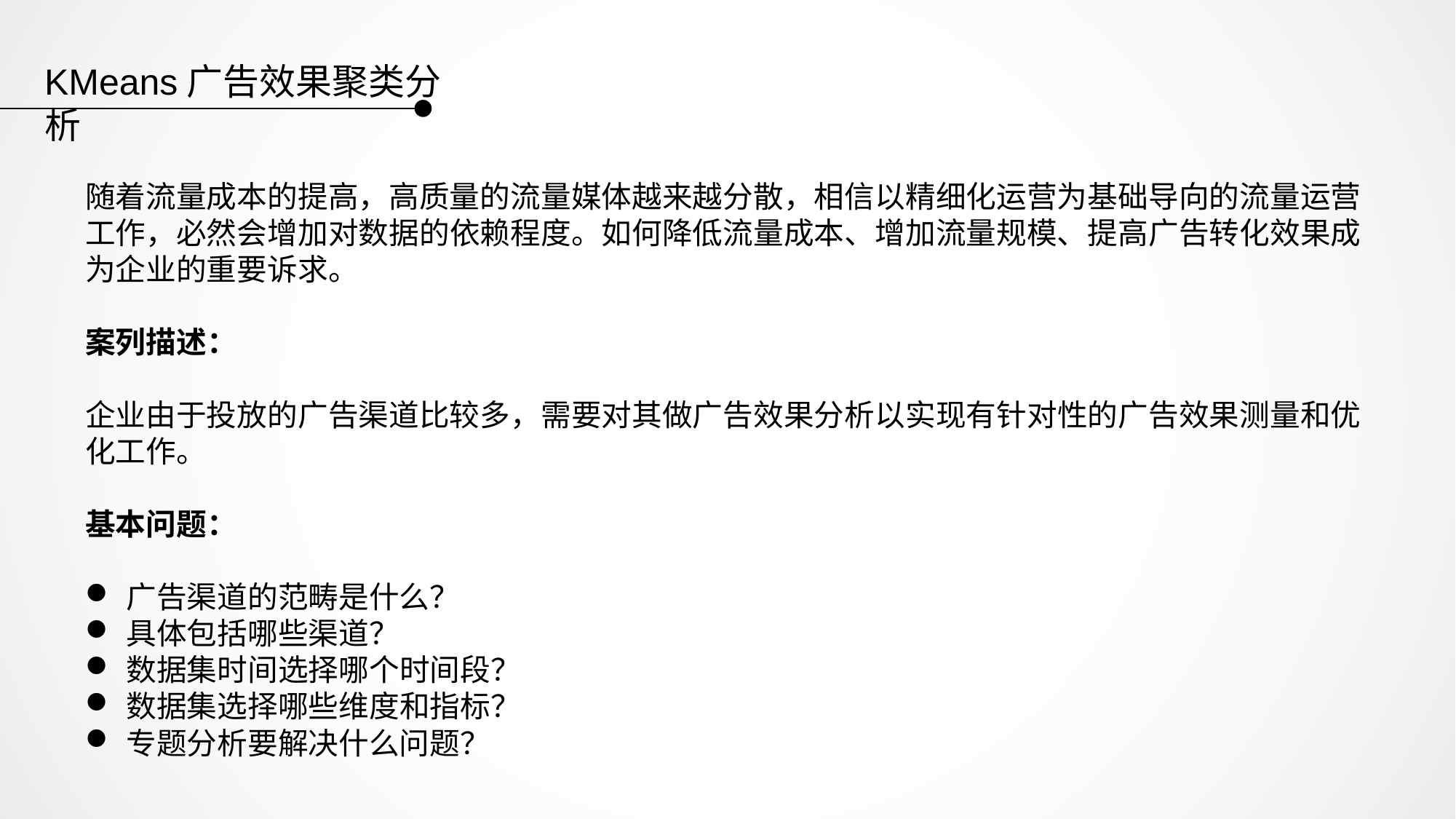

KMeans广告效果聚类分析

随着流量成本的提高，高质量的流量媒体越来越分散，相信以精细化运营为基础导向的流量运营工作，必然会增加对数据的依赖程度。如何降低流量成本、增加流量规模、提高广告转化效果成为企业的重要诉求。

案列描述：

企业由于投放的广告渠道比较多，需要对其做广告效果分析以实现有针对性的广告效果测量和优化工作。

基本问题：

广告渠道的范畴是什么？
具体包括哪些渠道？
数据集时间选择哪个时间段？
数据集选择哪些维度和指标？
专题分析要解决什么问题？